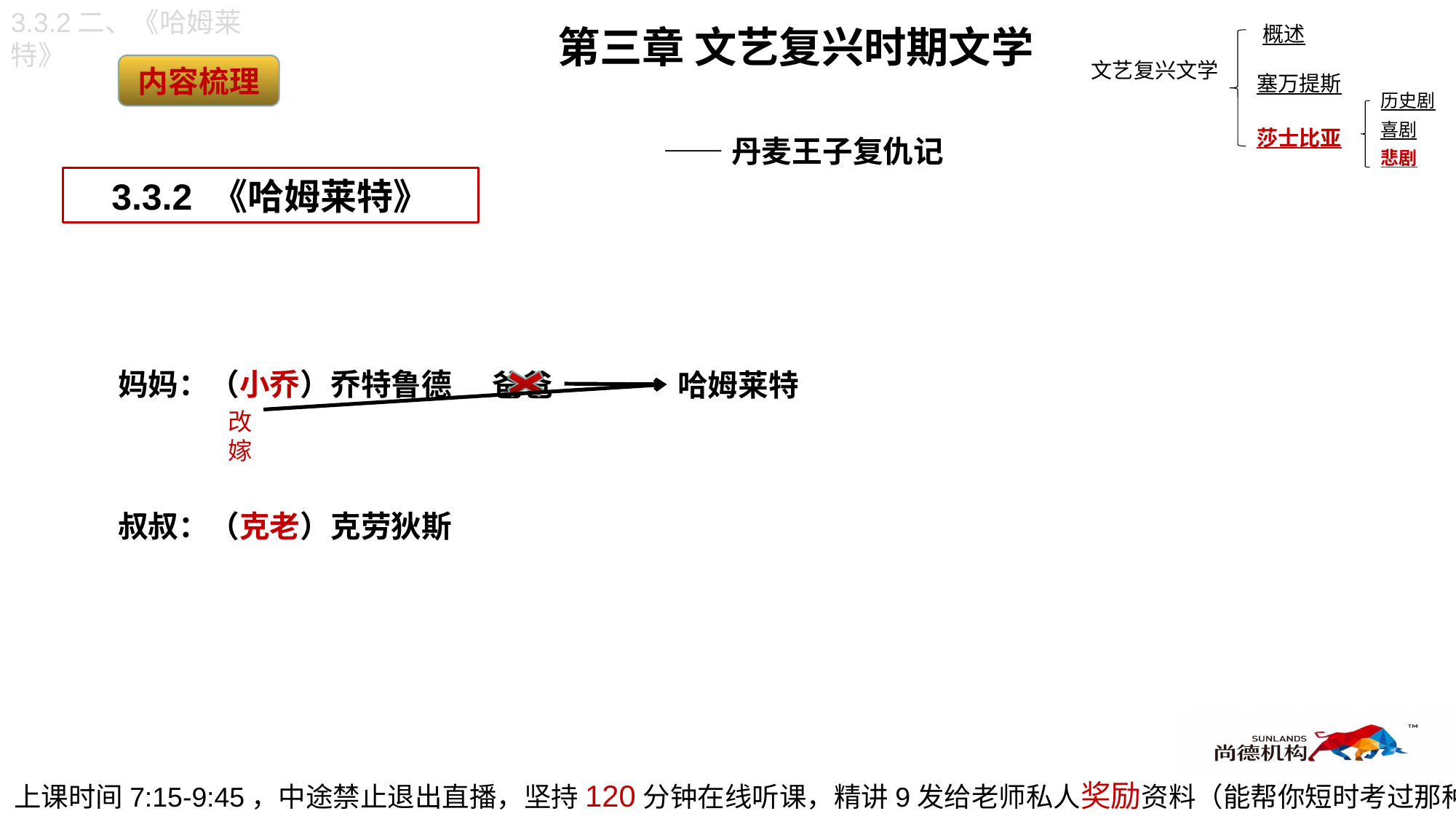

3.3.2二、《哈姆莱特》
第三章 文艺复兴时期文学
概述

文艺复兴文学
内容梳理
塞万提斯
历史剧

喜剧
莎士比亚
——丹麦王子复仇记
悲剧
3.3.2 《哈姆莱特》
妈妈：（小乔）乔特鲁德
爸爸
哈姆莱特

改
嫁
叔叔：（克老）克劳狄斯